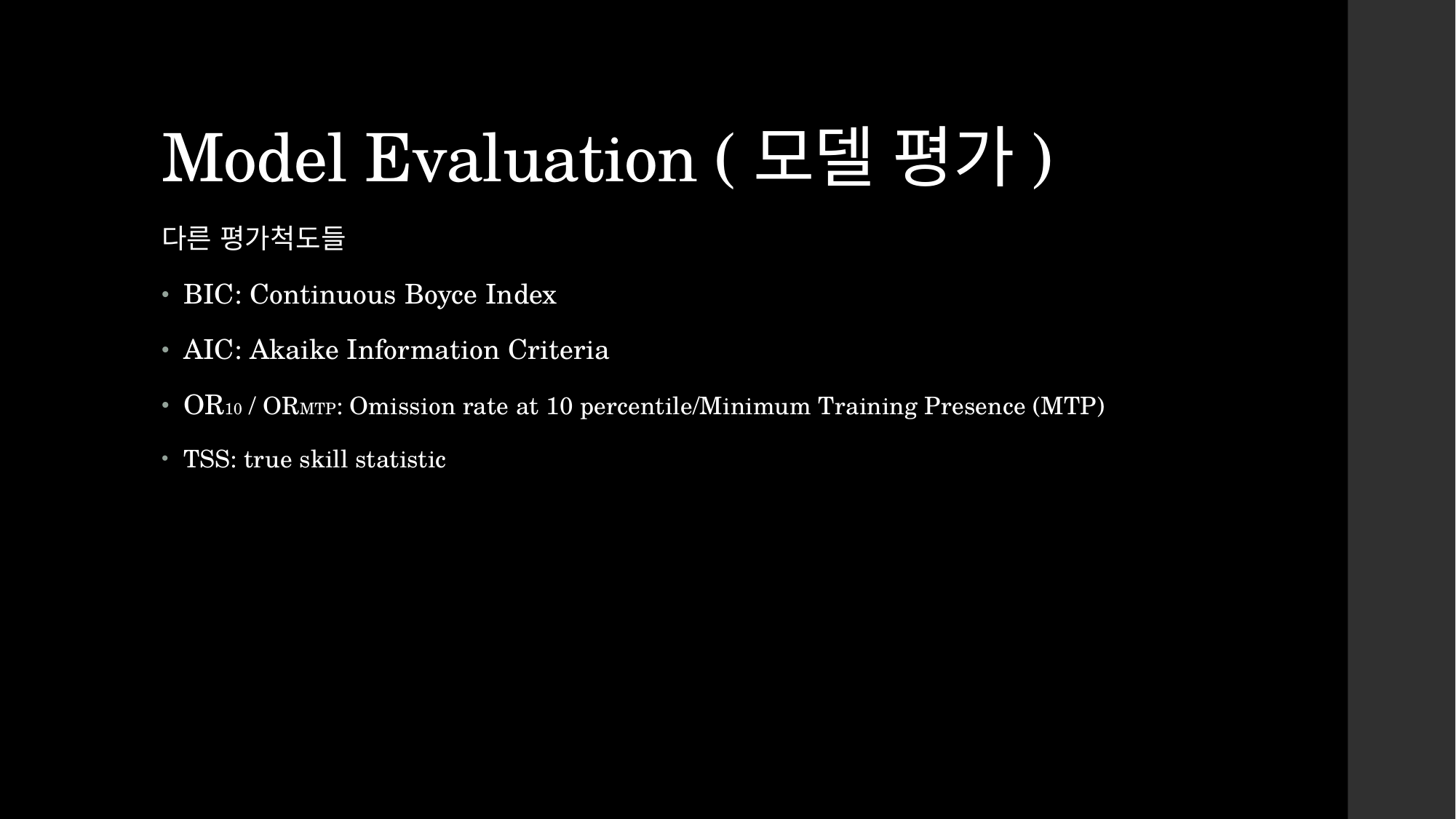

# Model Evaluation (모델 평가)
다른 평가척도들
BIC: Continuous Boyce Index
AIC: Akaike Information Criteria
OR10 / ORMTP: Omission rate at 10 percentile/Minimum Training Presence (MTP)
TSS: true skill statistic